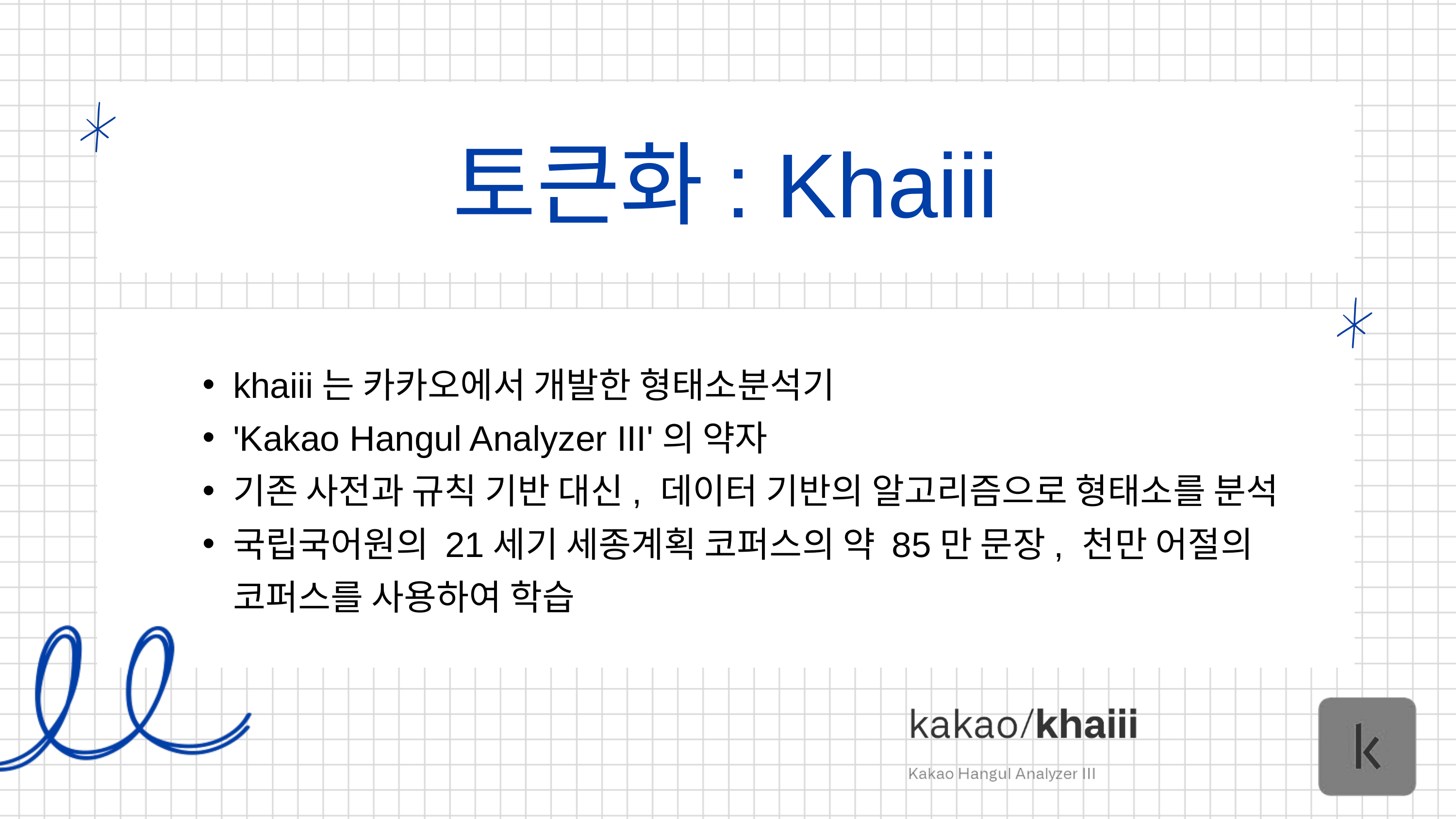

토큰화: Khaiii

khaiii는 카카오에서 개발한 형태소분석기
'Kakao Hangul Analyzer III'의 약자
기존 사전과 규칙 기반 대신, 데이터 기반의 알고리즘으로 형태소를 분석
국립국어원의 21세기 세종계획 코퍼스의 약 85만 문장, 천만 어절의 코퍼스를 사용하여 학습